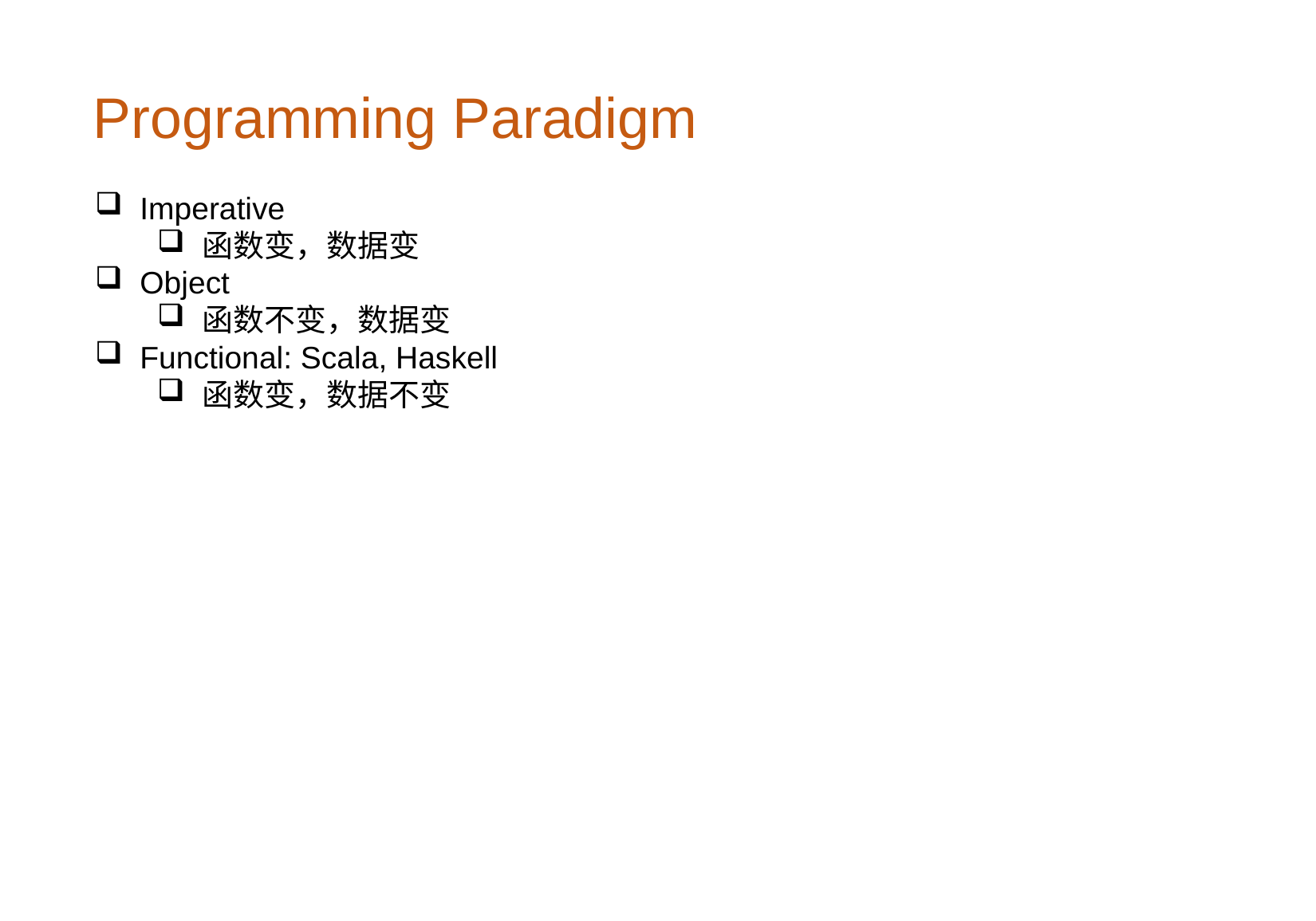

Programming Paradigm
Imperative
函数变，数据变
Object
函数不变，数据变
Functional: Scala, Haskell
函数变，数据不变